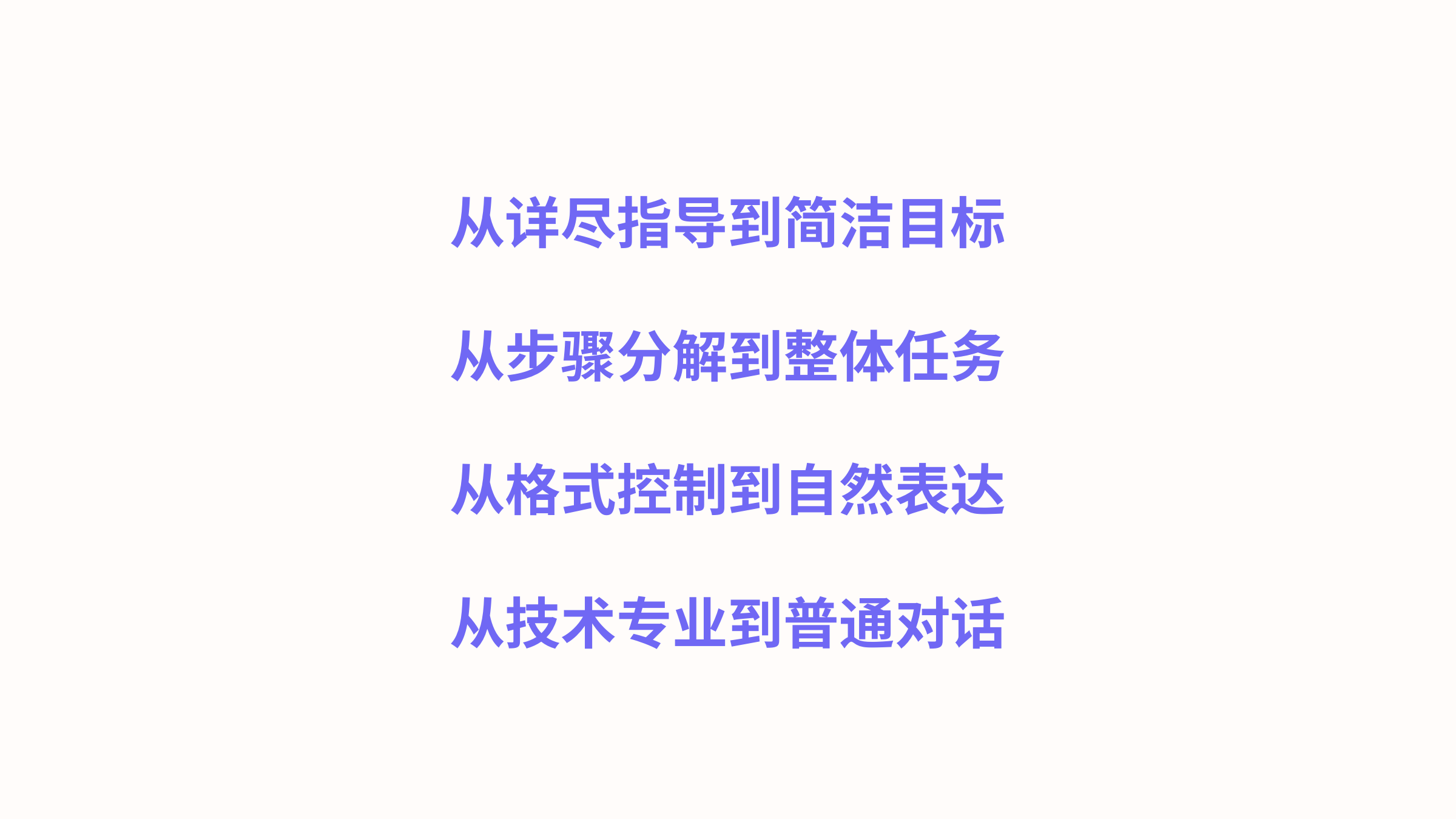

从详尽指导到简洁目标
从步骤分解到整体任务
从格式控制到自然表达
从技术专业到普通对话